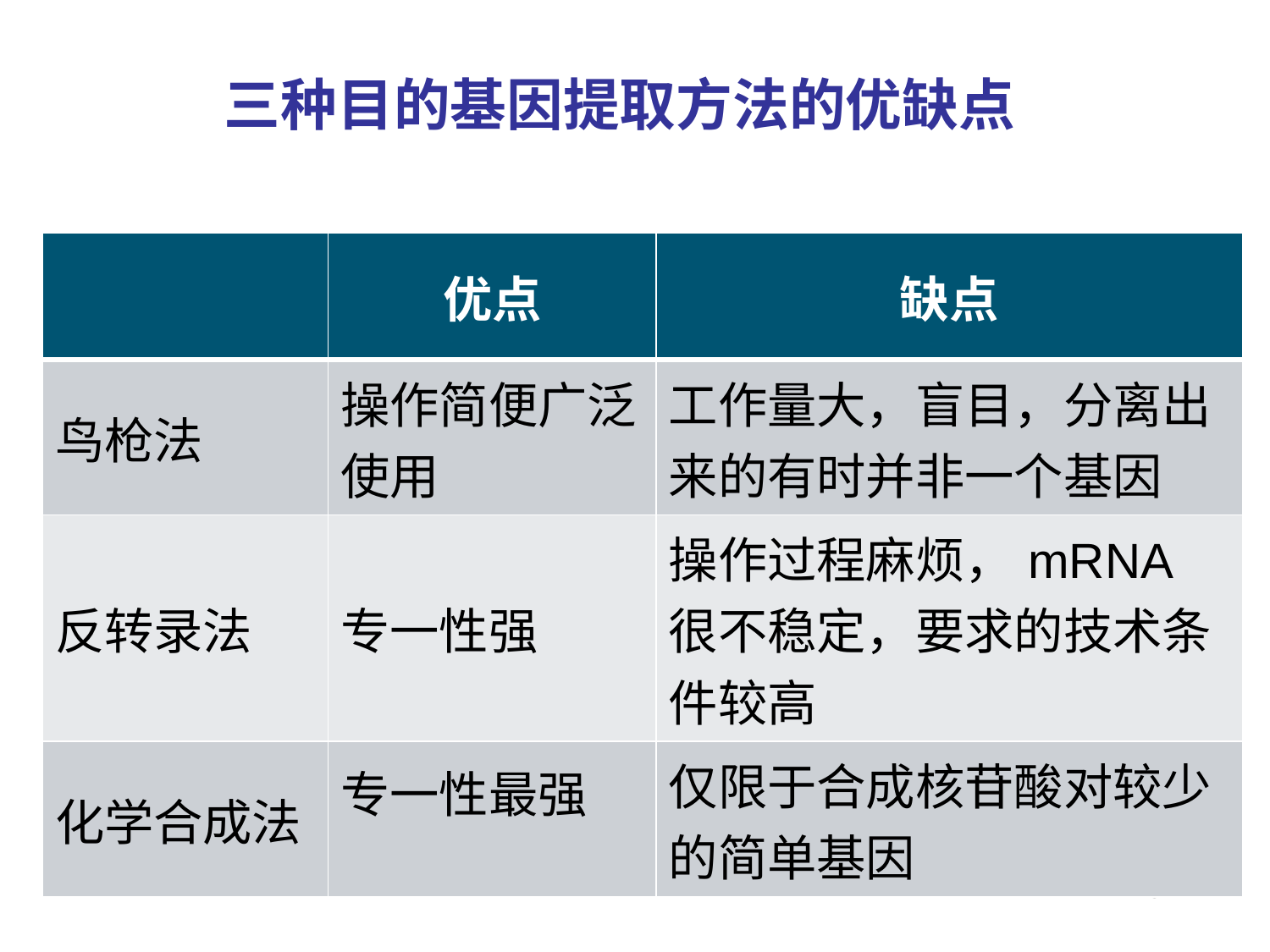

三种目的基因提取方法的优缺点
|  | 优点 | 缺点 |
| --- | --- | --- |
| 鸟枪法 | 操作简便广泛使用 | 工作量大，盲目，分离出来的有时并非一个基因 |
| 反转录法 | 专一性强 | 操作过程麻烦，mRNA很不稳定，要求的技术条件较高 |
| 化学合成法 | 专一性最强 | 仅限于合成核苷酸对较少的简单基因 |
79